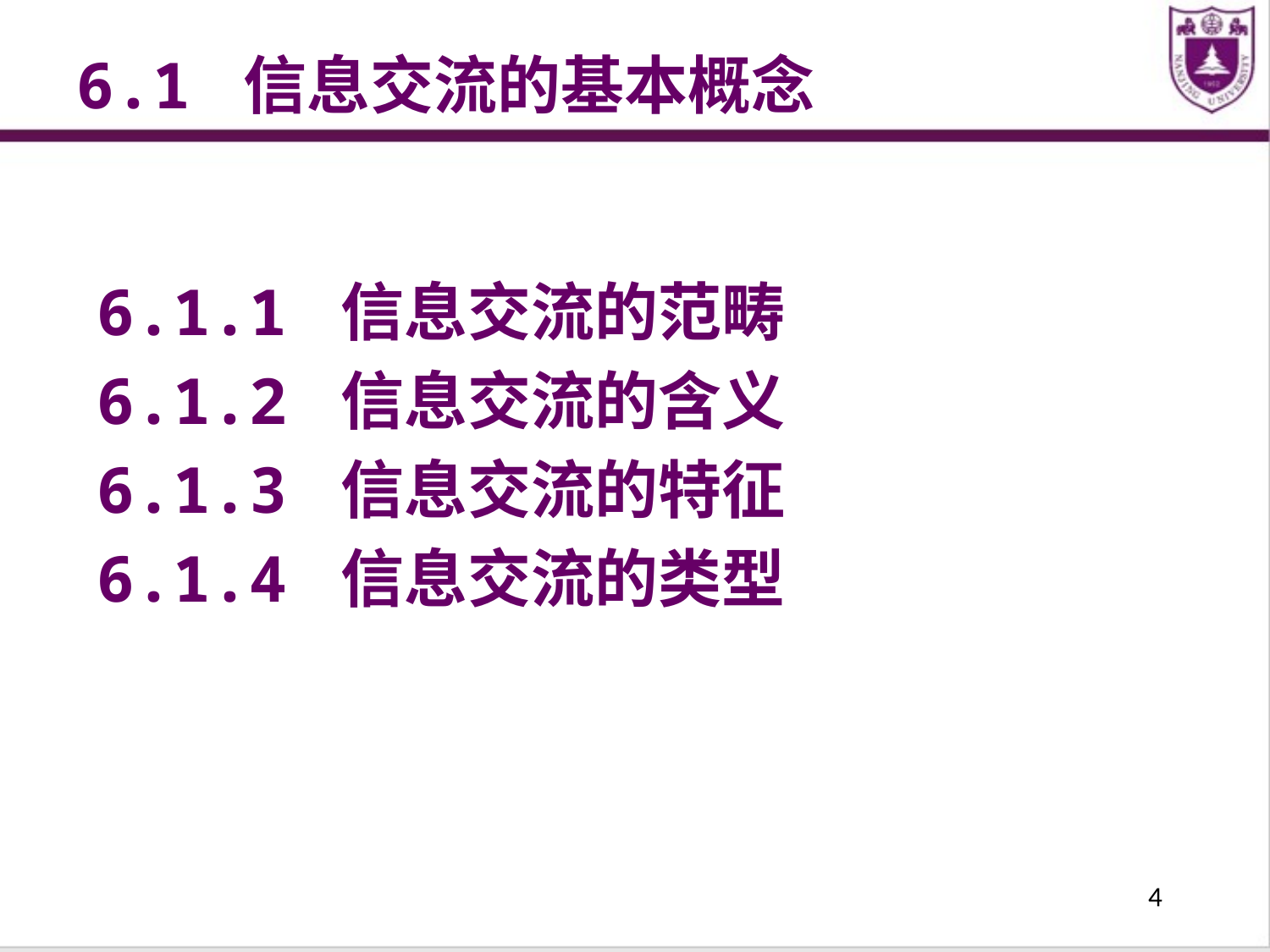

6.1 信息交流的基本概念
6.1.1 信息交流的范畴
6.1.2 信息交流的含义
6.1.3 信息交流的特征
6.1.4 信息交流的类型
4